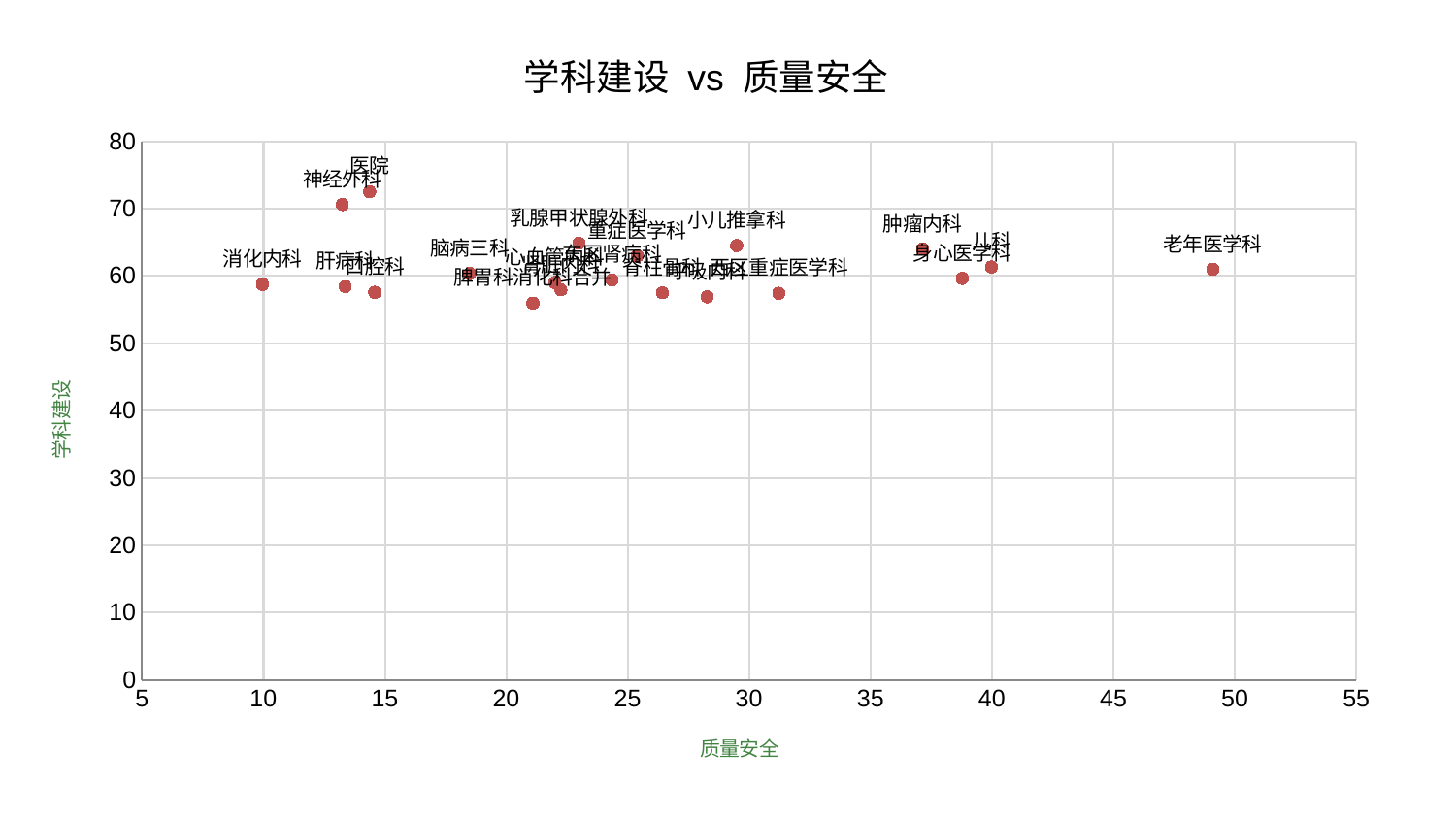

### Chart: 学科建设 vs 质量安全

| Category | 学科建设 |
|---|---|
186